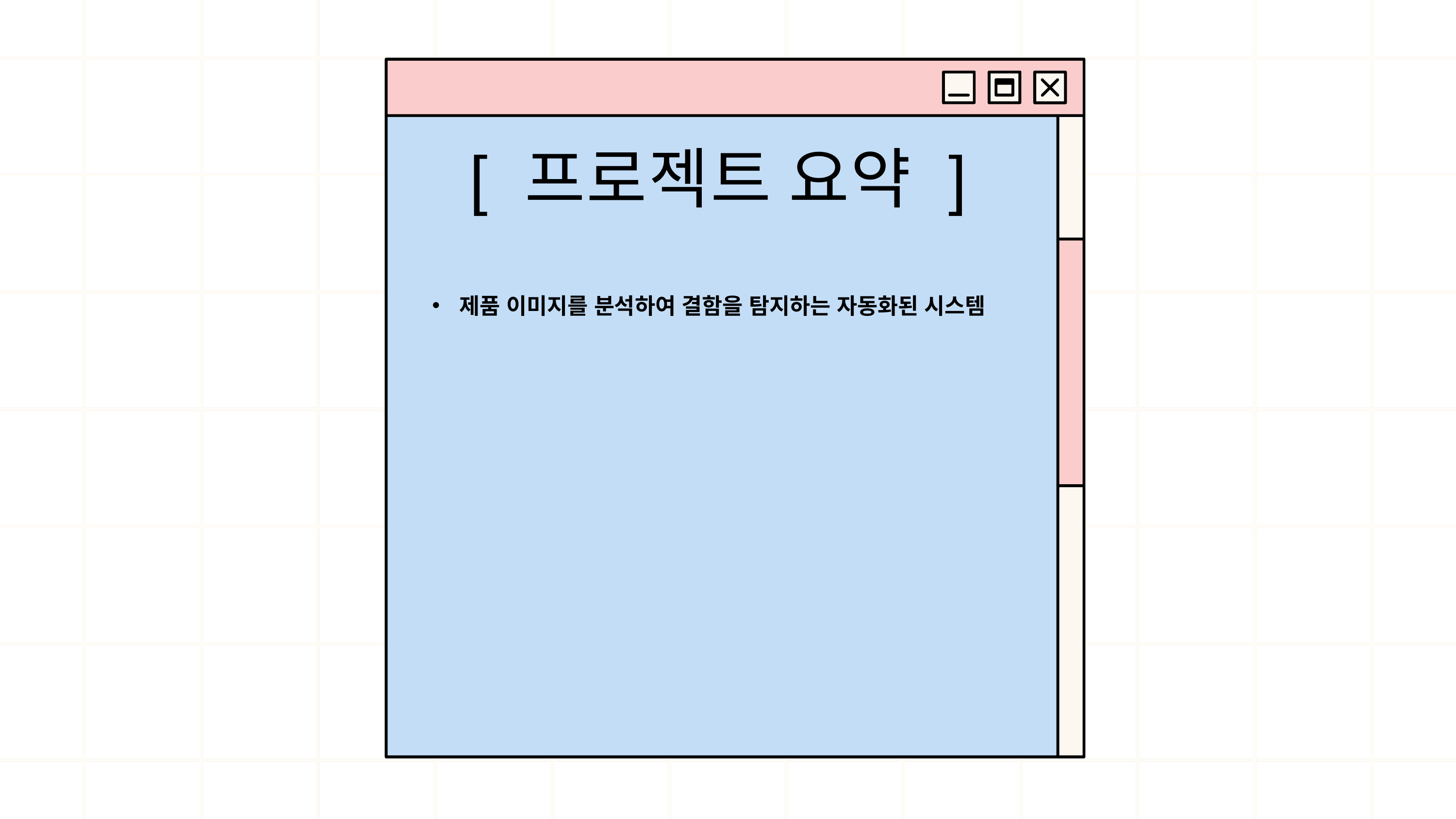

[ 프로젝트 요약 ]
제품 이미지를 분석하여 결함을 탐지하는 자동화된 시스템